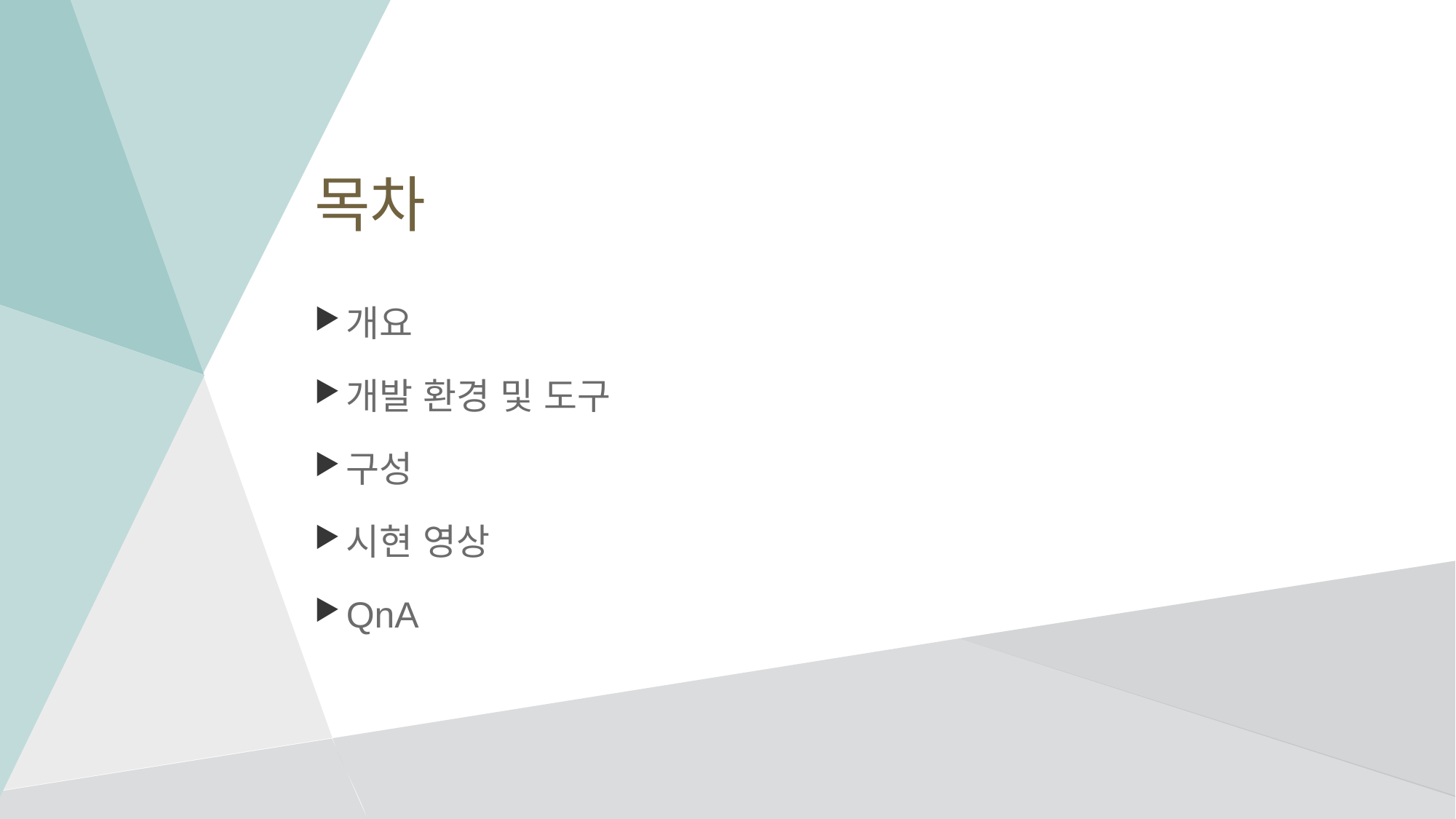

# 목차
개요
개발 환경 및 도구
구성
시현 영상
QnA